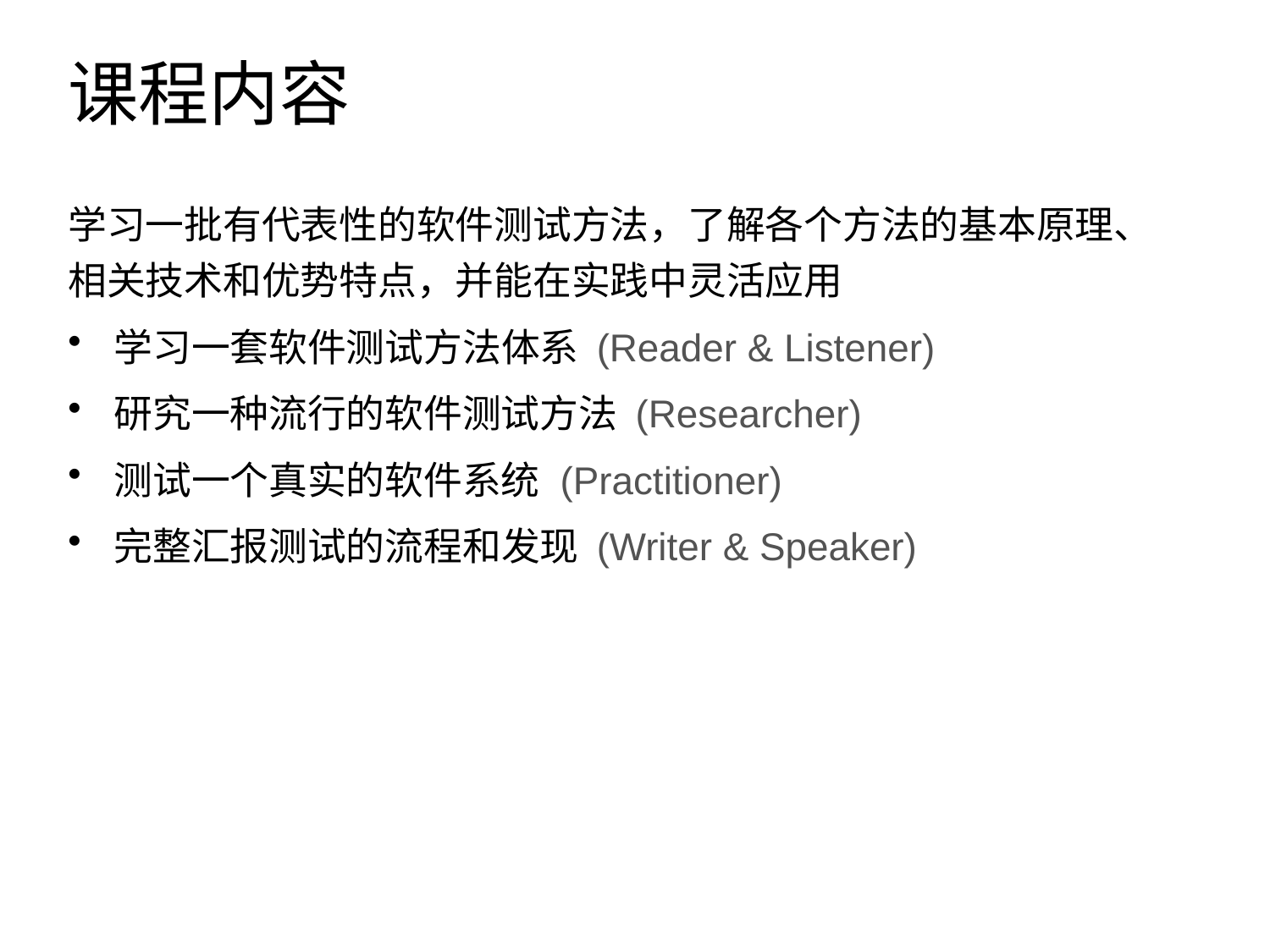

# 课程内容
学习一批有代表性的软件测试方法，了解各个方法的基本原理、相关技术和优势特点，并能在实践中灵活应用
学习一套软件测试方法体系 (Reader & Listener)
研究一种流行的软件测试方法 (Researcher)
测试一个真实的软件系统 (Practitioner)
完整汇报测试的流程和发现 (Writer & Speaker)